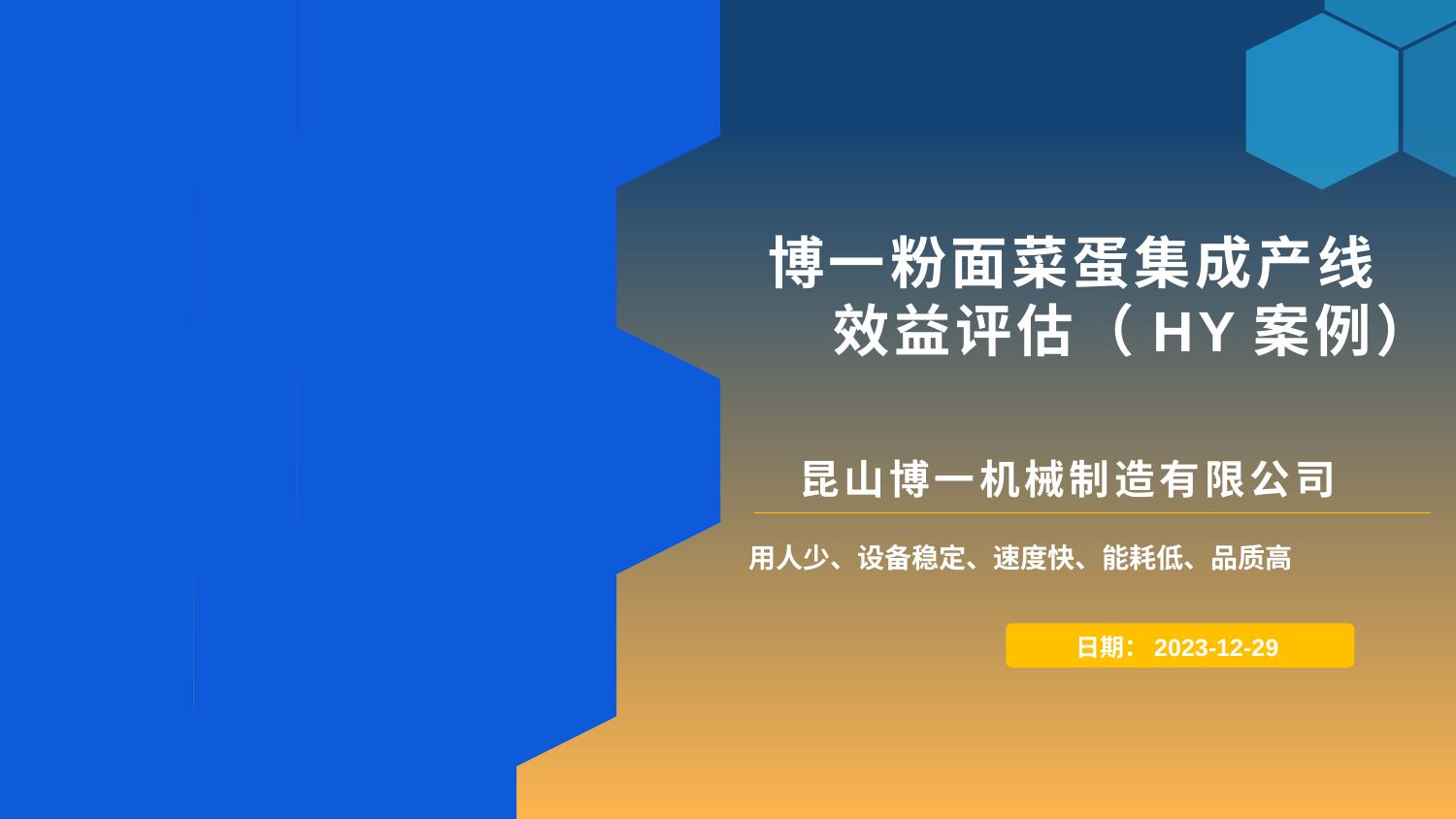

博一粉面菜蛋集成产线
   效益评估（HY案例）
昆山博一机械制造有限公司
用人少、设备稳定、速度快、能耗低、品质高

日期：2023-12-29